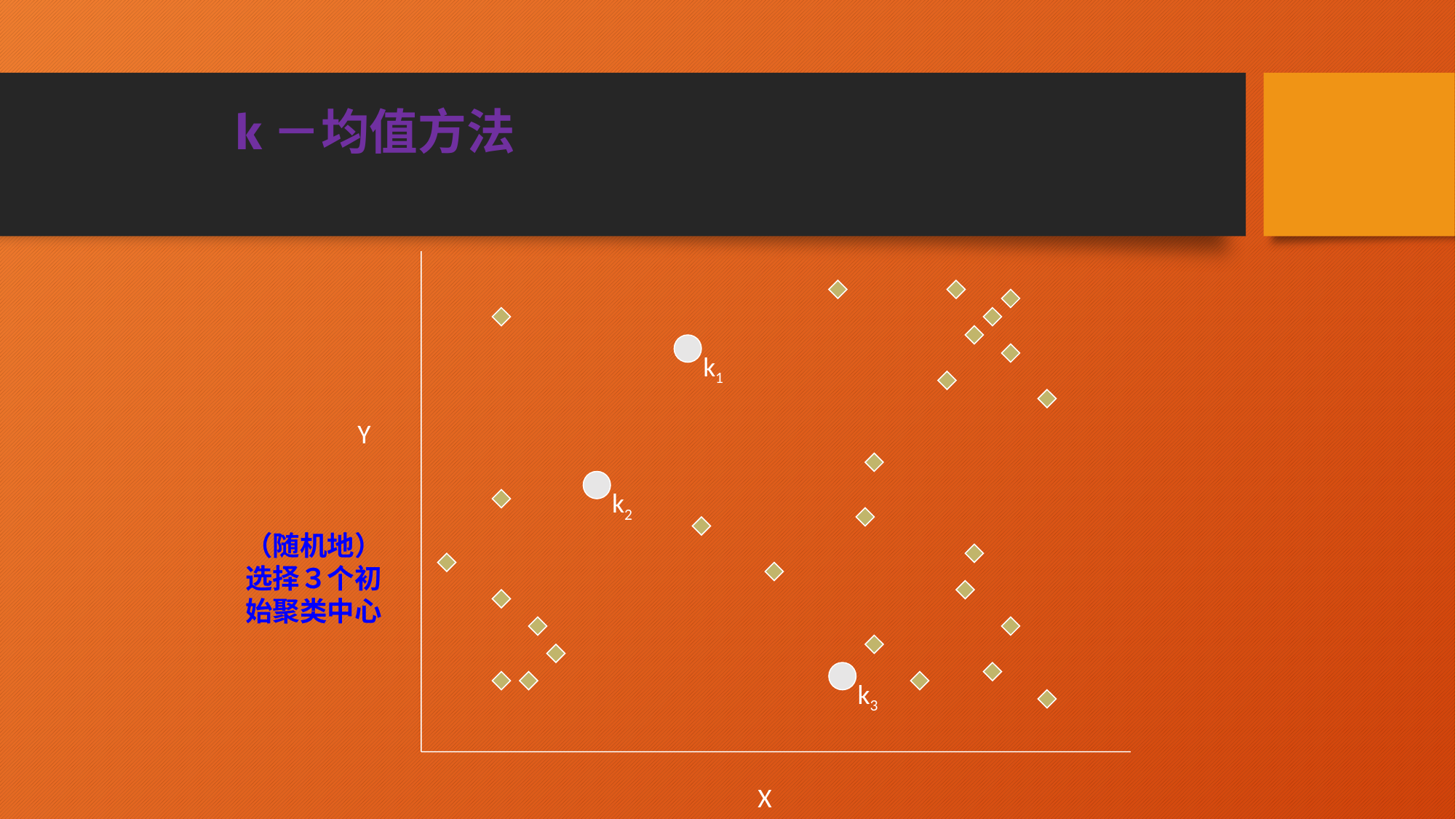

# k－均值方法

Y
X

k1

k2

k3

（随机地）选择３个初始聚类中心